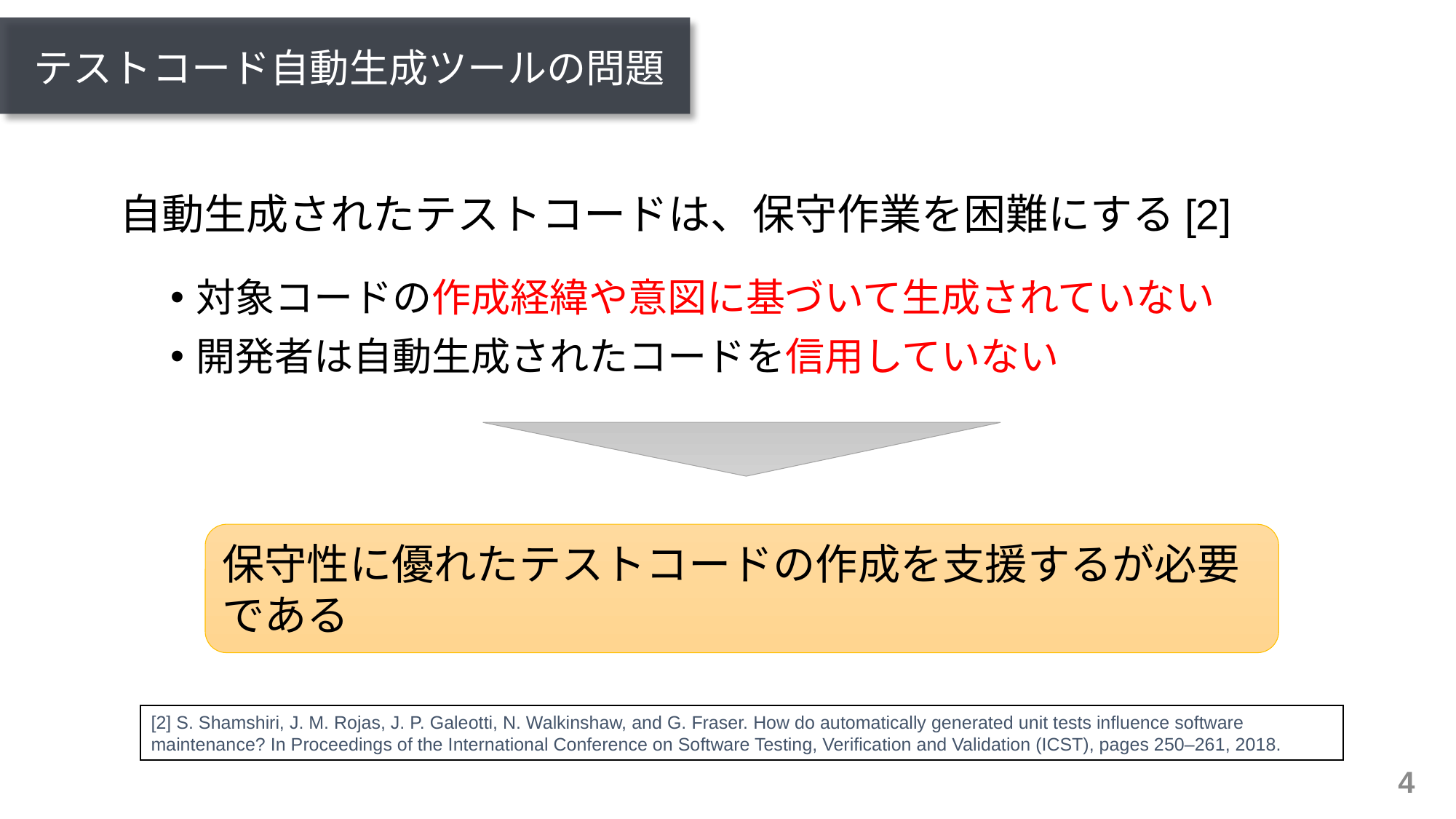

# テストコード自動生成ツールの問題
自動生成されたテストコードは、保守作業を困難にする[2]

対象コードの作成経緯や意図に基づいて生成されていない
開発者は自動生成されたコードを信用していない

保守性に優れたテストコードの作成を支援するが必要である
[2] S. Shamshiri, J. M. Rojas, J. P. Galeotti, N. Walkinshaw, and G. Fraser. How do automatically generated unit tests inﬂuence software maintenance? In Proceedings of the International Conference on Software Testing, Veriﬁcation and Validation (ICST), pages 250–261, 2018.